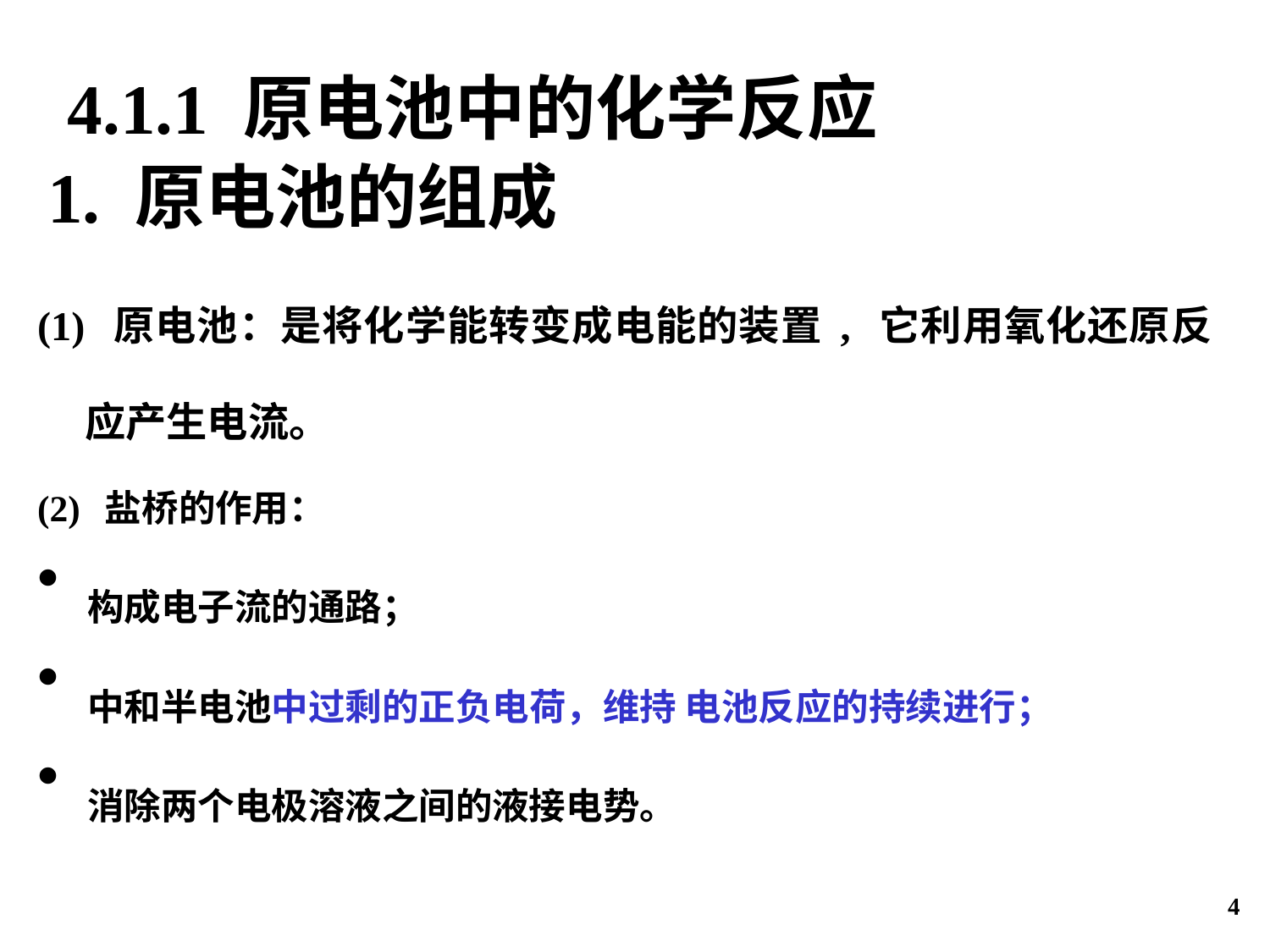

# 4.1.1 原电池中的化学反应
1. 原电池的组成
(1) 原电池：是将化学能转变成电能的装置, 它利用氧化还原反应产生电流。
(2) 盐桥的作用：
构成电子流的通路；
中和半电池中过剩的正负电荷，维持 电池反应的持续进行；
消除两个电极溶液之间的液接电势。